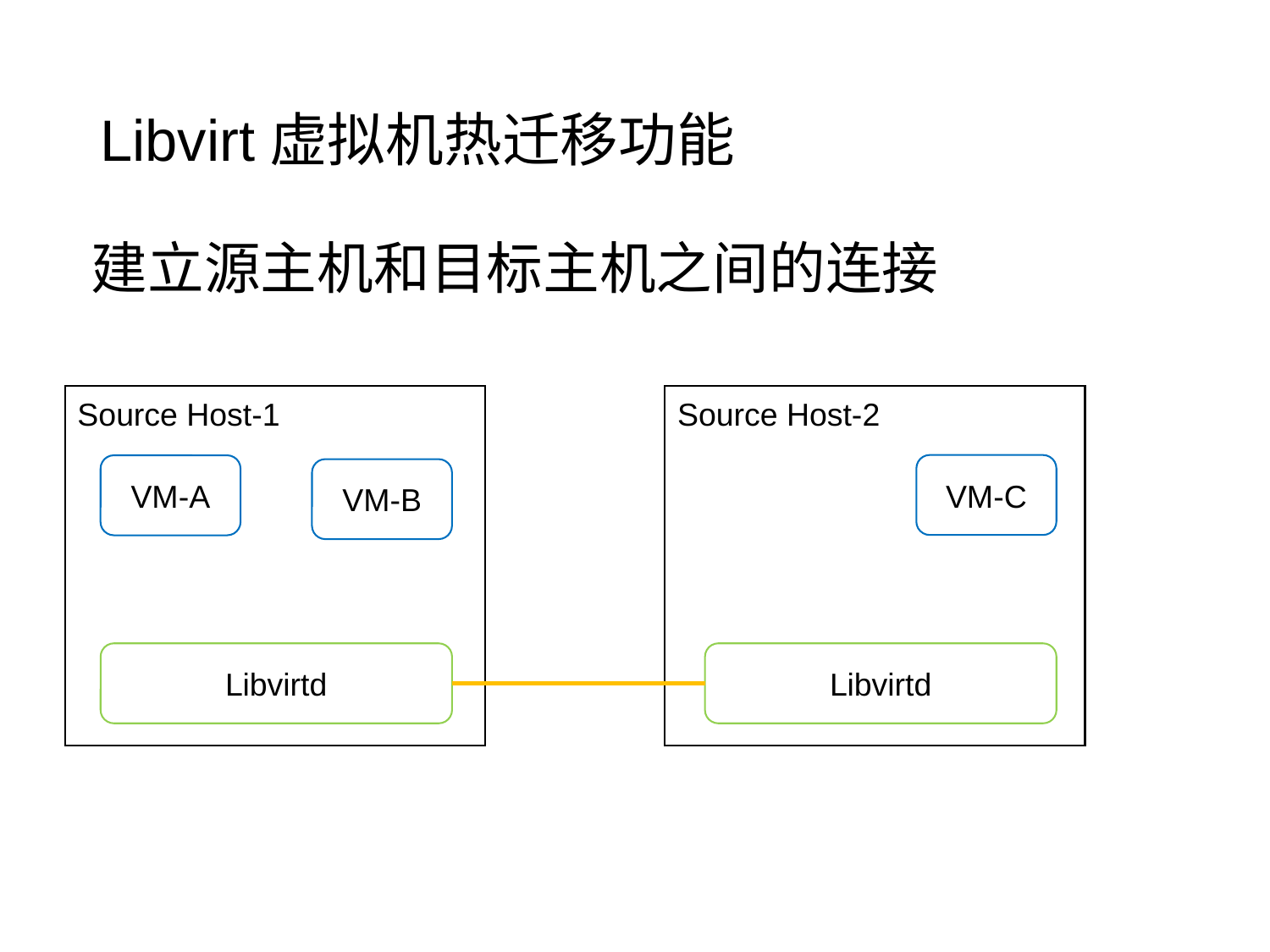

# Libvirt虚拟机热迁移功能
建立源主机和目标主机之间的连接

Source Host-1

Source Host-2

VM-C
VM-A
VM-B
Libvirtd
Libvirtd